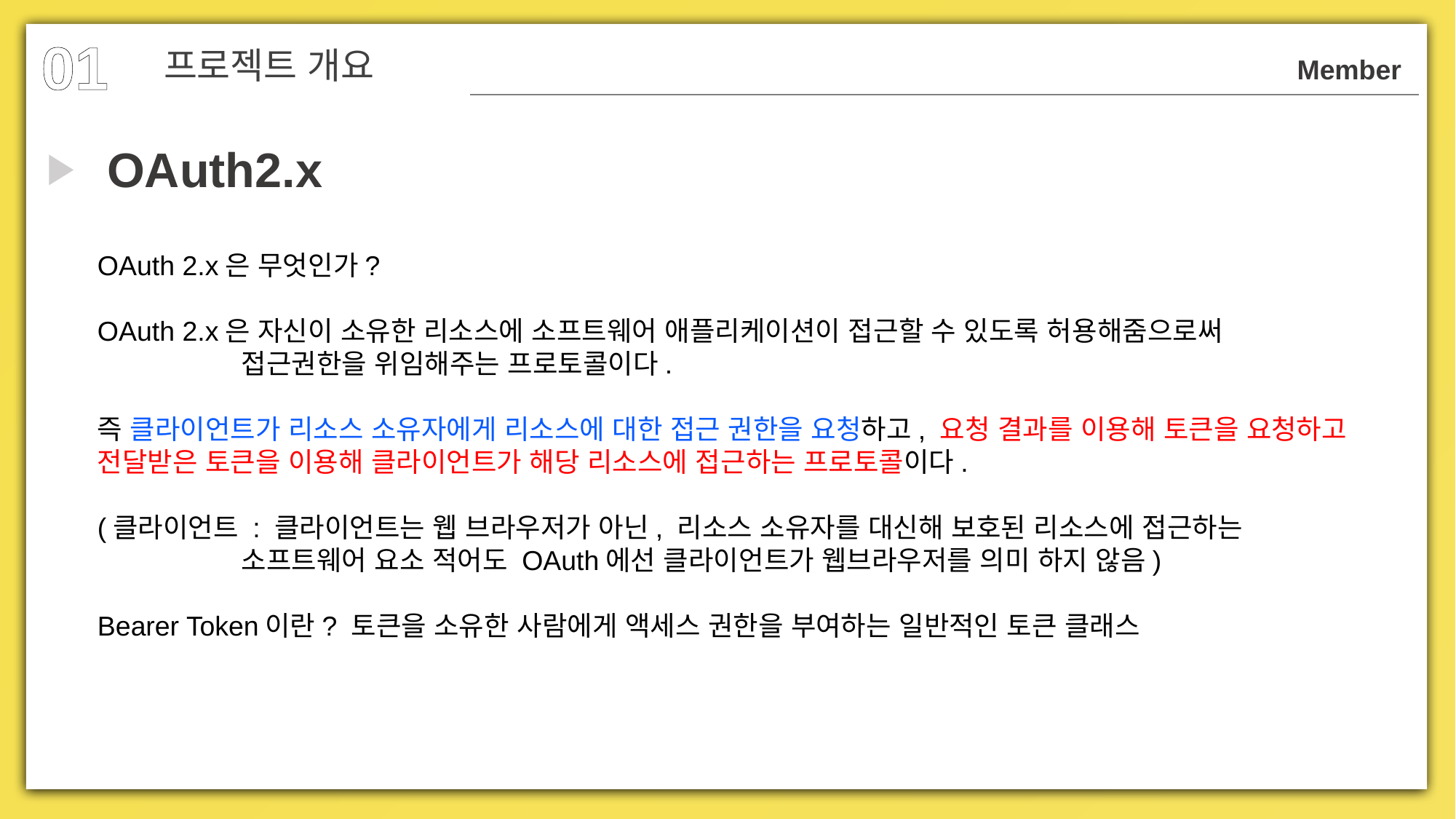

01

프로젝트 개요
Member
OAuth2.x
▶
OAuth 2.x은 무엇인가?

OAuth 2.x은 자신이 소유한 리소스에 소프트웨어 애플리케이션이 접근할 수 있도록 허용해줌으로써
                  접근권한을 위임해주는 프로토콜이다.

즉 클라이언트가 리소스 소유자에게 리소스에 대한 접근 권한을 요청하고, 요청 결과를 이용해 토큰을 요청하고
전달받은 토큰을 이용해 클라이언트가 해당 리소스에 접근하는 프로토콜이다.

(클라이언트 : 클라이언트는 웹 브라우저가 아닌, 리소스 소유자를 대신해 보호된 리소스에 접근하는
                  소프트웨어 요소 적어도 OAuth에선 클라이언트가 웹브라우저를 의미 하지 않음)

Bearer Token이란? 토큰을 소유한 사람에게 액세스 권한을 부여하는 일반적인 토큰 클래스